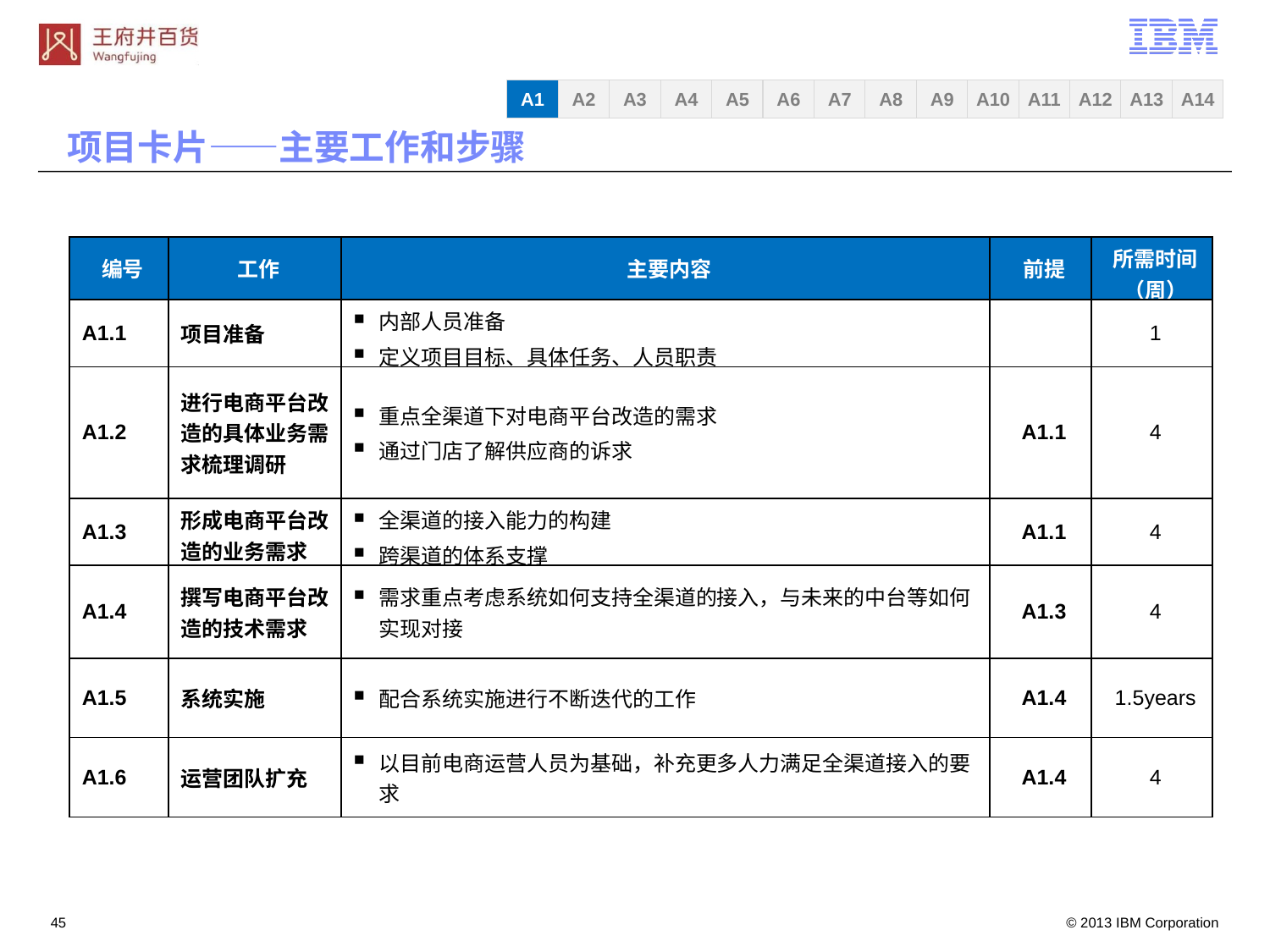

A3
A4
A5
A6
A7
A8
A9
A10
A11
A12
A13
A14
A1
A2
项目卡片——主要工作和步骤
| 编号 | 工作 | 主要内容 | 前提 | 所需时间（周） |
| --- | --- | --- | --- | --- |
| A1.1 | 项目准备 | 内部人员准备 定义项目目标、具体任务、人员职责 |  | 1 |
| A1.2 | 进行电商平台改造的具体业务需求梳理调研 | 重点全渠道下对电商平台改造的需求 通过门店了解供应商的诉求 | A1.1 | 4 |
| A1.3 | 形成电商平台改造的业务需求 | 全渠道的接入能力的构建 跨渠道的体系支撑 | A1.1 | 4 |
| A1.4 | 撰写电商平台改造的技术需求 | 需求重点考虑系统如何支持全渠道的接入，与未来的中台等如何实现对接 | A1.3 | 4 |
| A1.5 | 系统实施 | 配合系统实施进行不断迭代的工作 | A1.4 | 1.5years |
| A1.6 | 运营团队扩充 | 以目前电商运营人员为基础，补充更多人力满足全渠道接入的要求 | A1.4 | 4 |
45